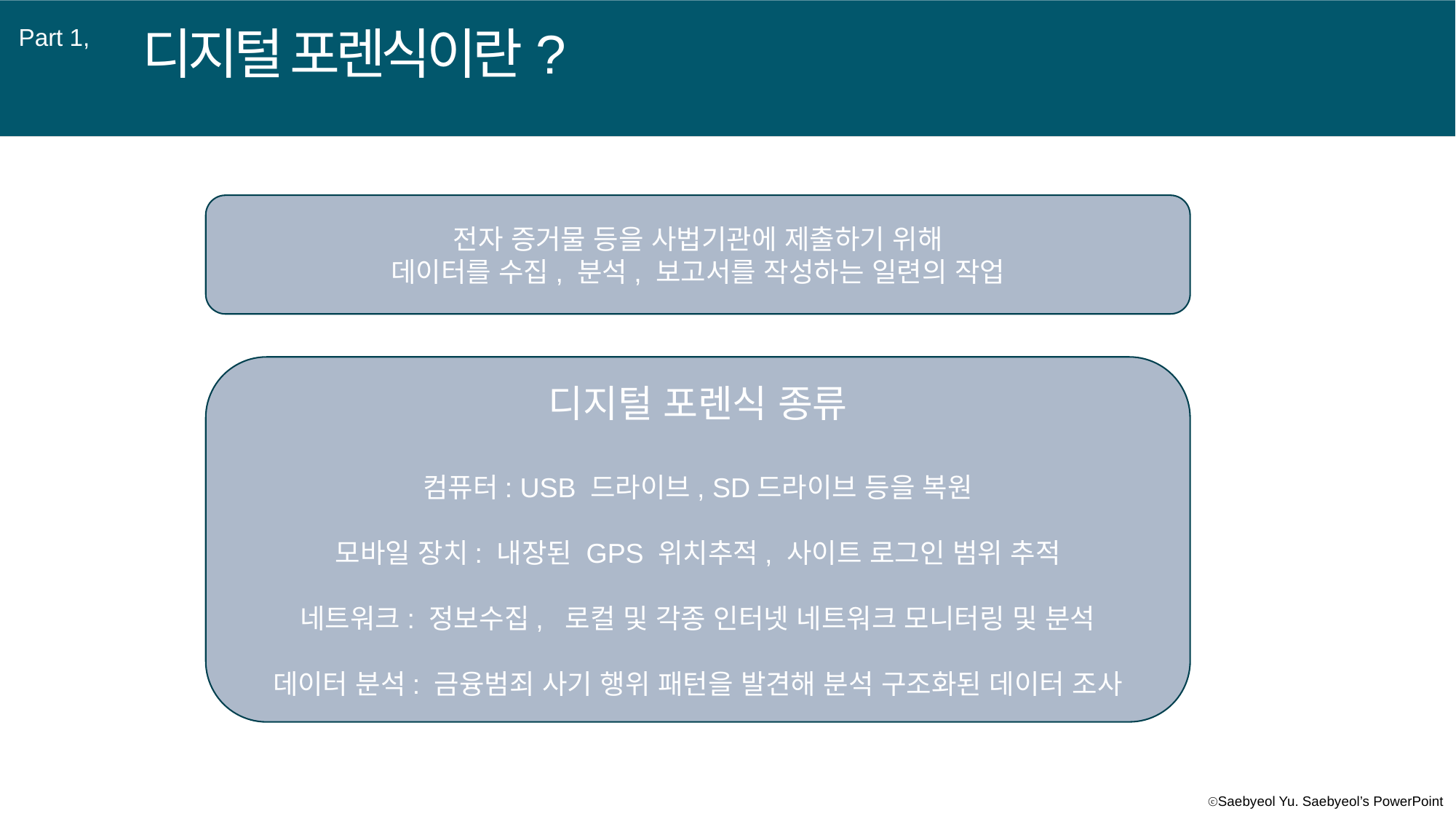

디지털 포렌식이란?
Part 1,
전자 증거물 등을 사법기관에 제출하기 위해
데이터를 수집, 분석, 보고서를 작성하는 일련의 작업

디지털 포렌식 종류

컴퓨터: USB 드라이브, SD드라이브 등을 복원

모바일 장치: 내장된 GPS 위치추적, 사이트 로그인 범위 추적

네트워크: 정보수집,  로컬 및 각종 인터넷 네트워크 모니터링 및 분석

데이터 분석: 금융범죄 사기 행위 패턴을 발견해 분석 구조화된 데이터 조사